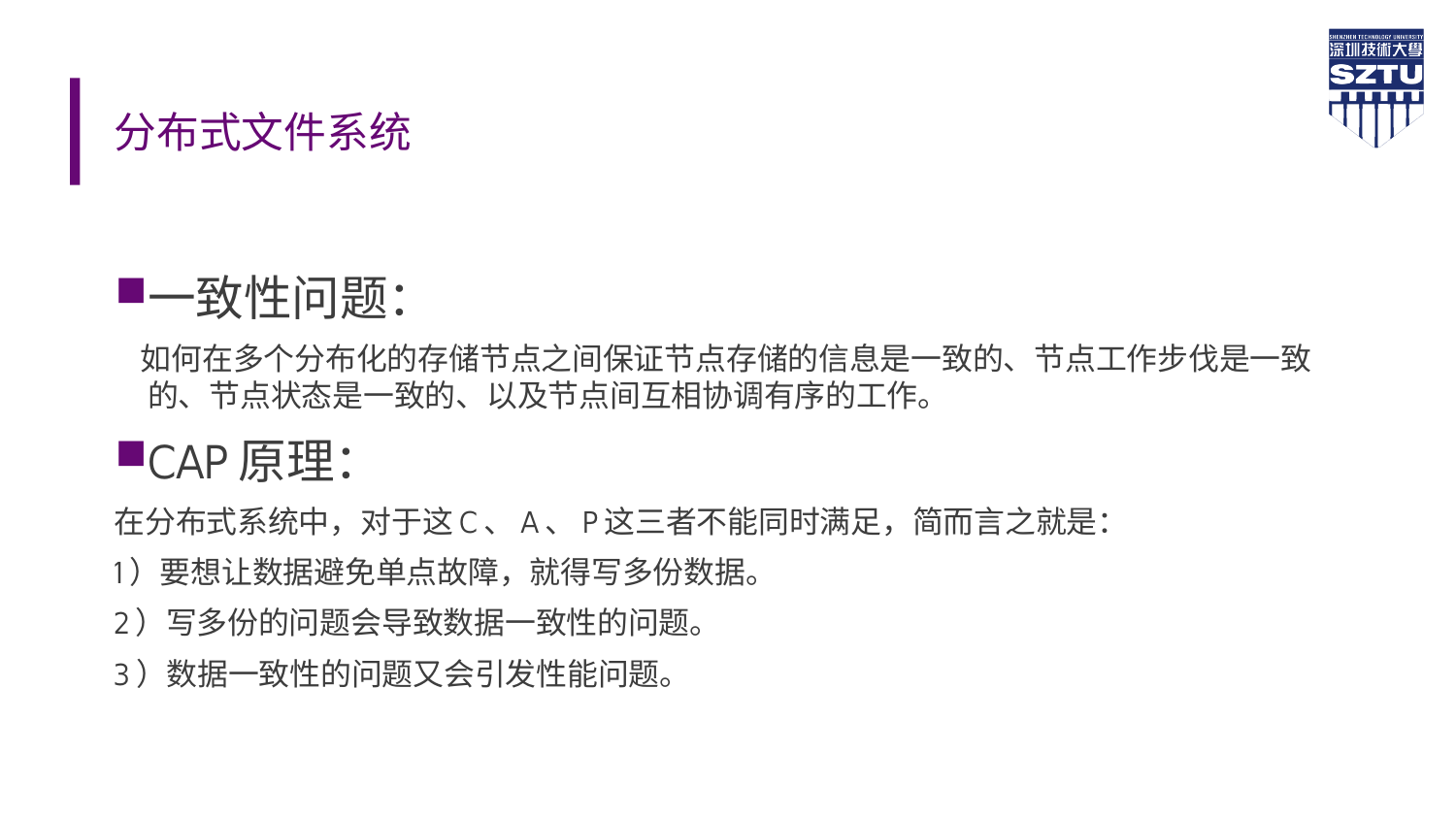

# 分布式文件系统
一致性问题：
   如何在多个分布化的存储节点之间保证节点存储的信息是一致的、节点工作步伐是一致的、节点状态是一致的、以及节点间互相协调有序的工作。
CAP原理：
在分布式系统中，对于这C、A、P这三者不能同时满足，简而言之就是：
1）要想让数据避免单点故障，就得写多份数据。
2）写多份的问题会导致数据一致性的问题。
3）数据一致性的问题又会引发性能问题。